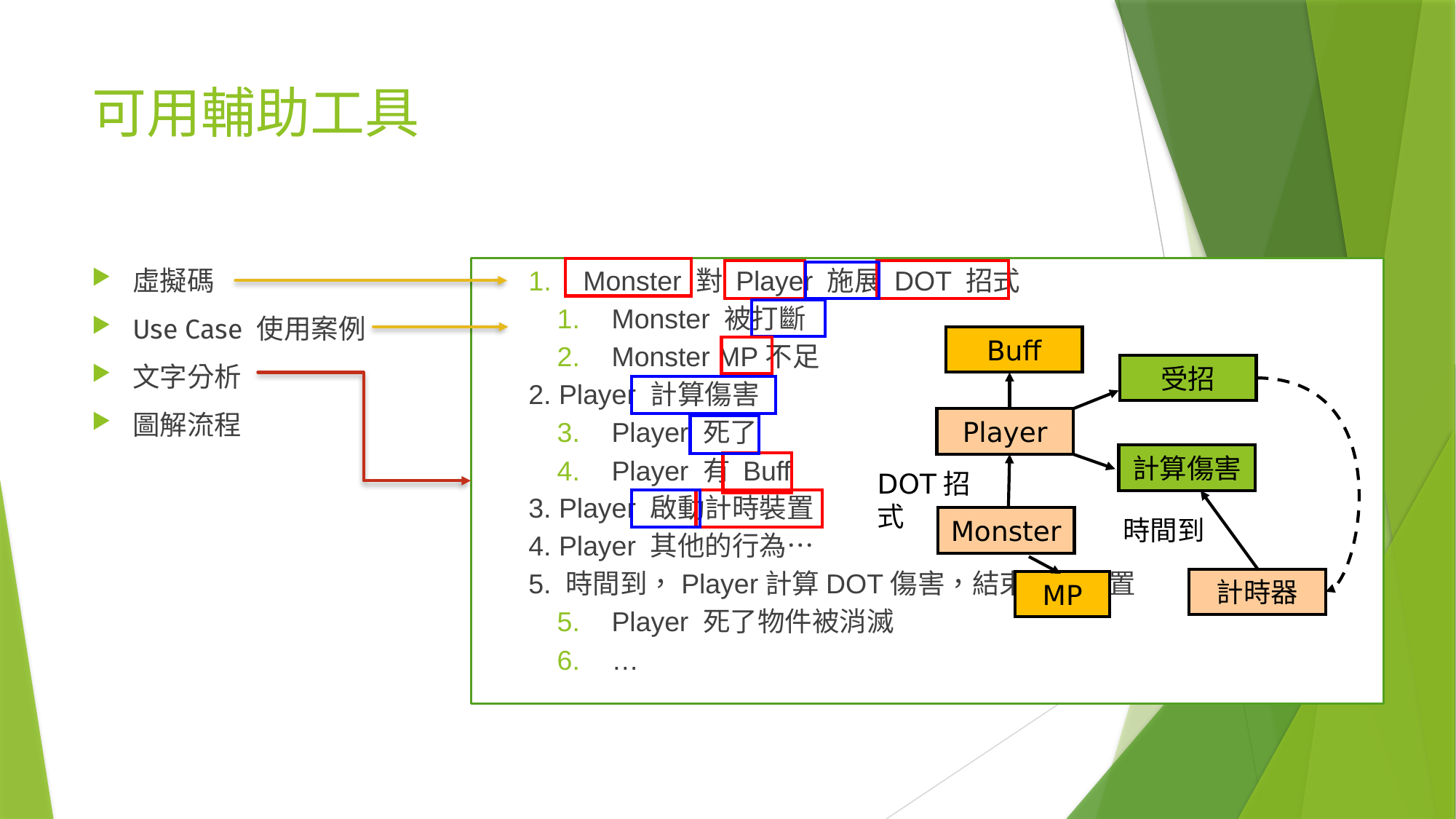

# 可用輔助工具
虛擬碼
Use Case 使用案例
文字分析
圖解流程

Monster 對 Player 施展 DOT 招式
Monster 被打斷
Monster MP不足
2. Player 計算傷害
Player 死了
Player 有 Buff
3. Player 啟動計時裝置
4. Player 其他的行為…
5. 時間到，Player計算DOT傷害，結束計時裝置
Player 死了物件被消滅
…

Buff

受招

Player

計算傷害

DOT招式

Monster
時間到
計時器
MP